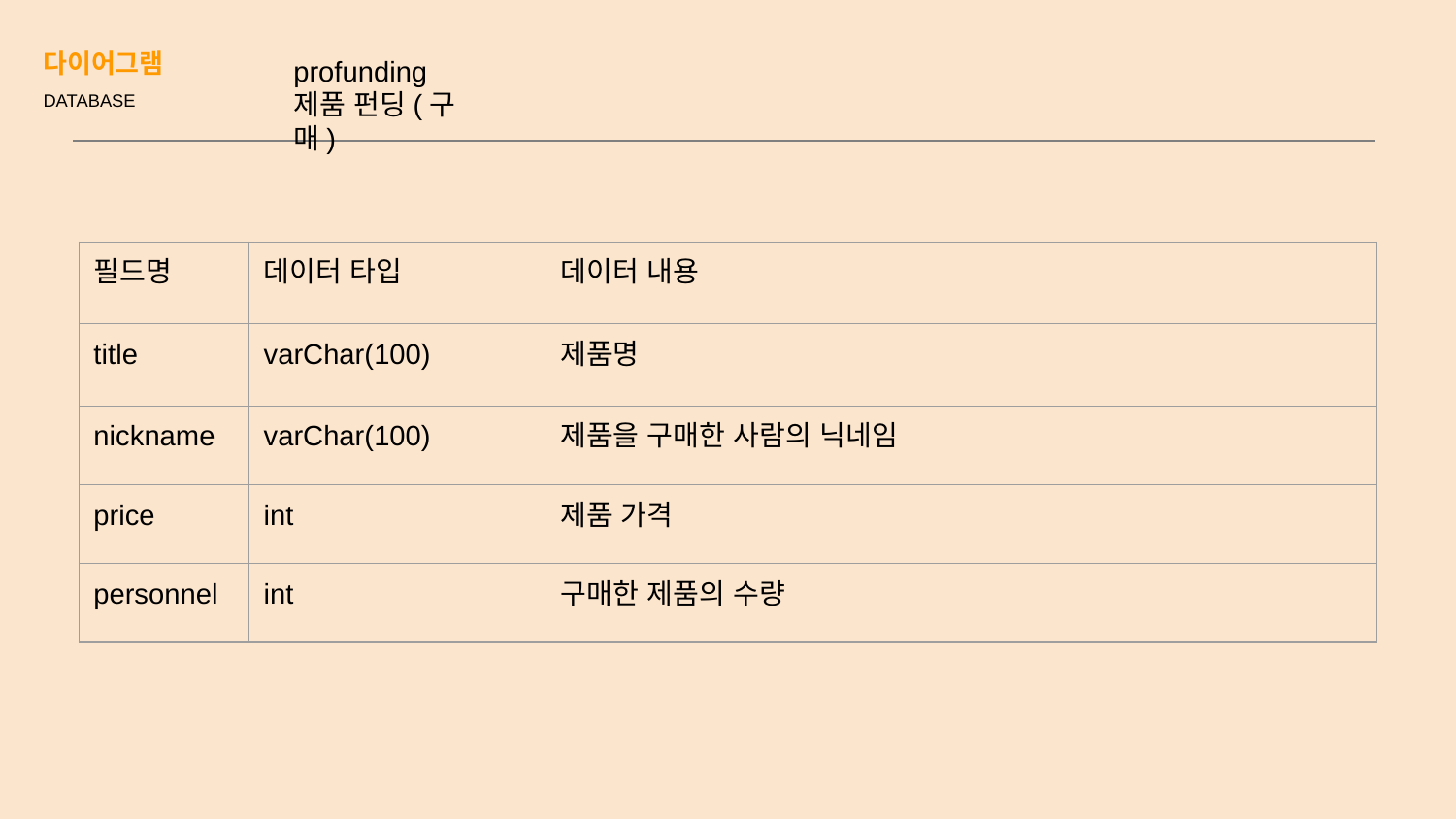

# 다이어그램
DATABASE

profunding
제품 펀딩(구매)
| 필드명 | 데이터 타입 | 데이터 내용 |  |
| --- | --- | --- | --- |
| title | varChar(100) | 제품명 |  |
| nickname | varChar(100) | 제품을 구매한 사람의 닉네임 |  |
| price | int | 제품 가격 |  |
| personnel | int | 구매한 제품의 수량 |  |